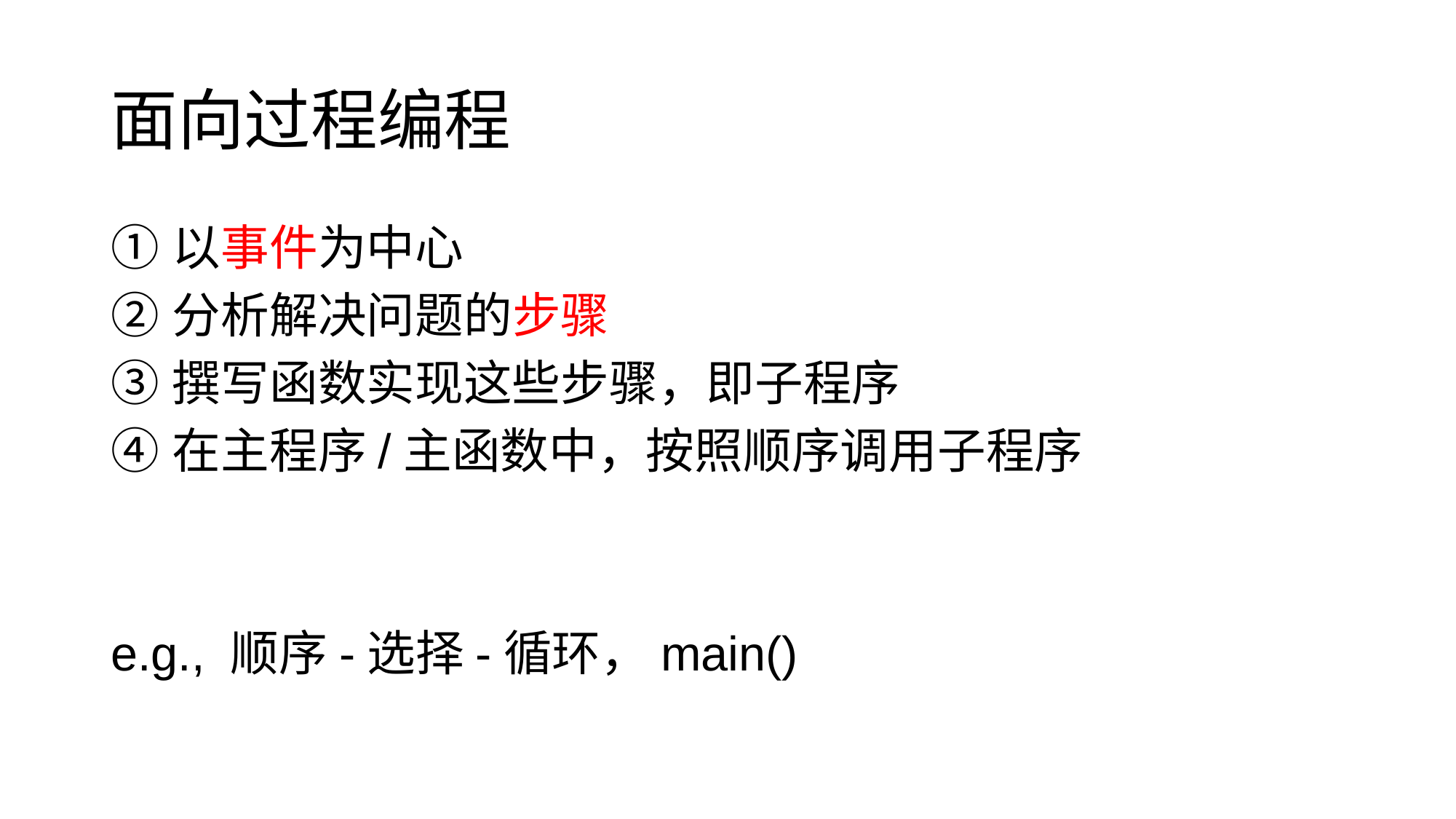

# 面向过程编程
以事件为中心
分析解决问题的步骤
撰写函数实现这些步骤，即子程序
在主程序/主函数中，按照顺序调用子程序

e.g., 顺序-选择-循环，main()